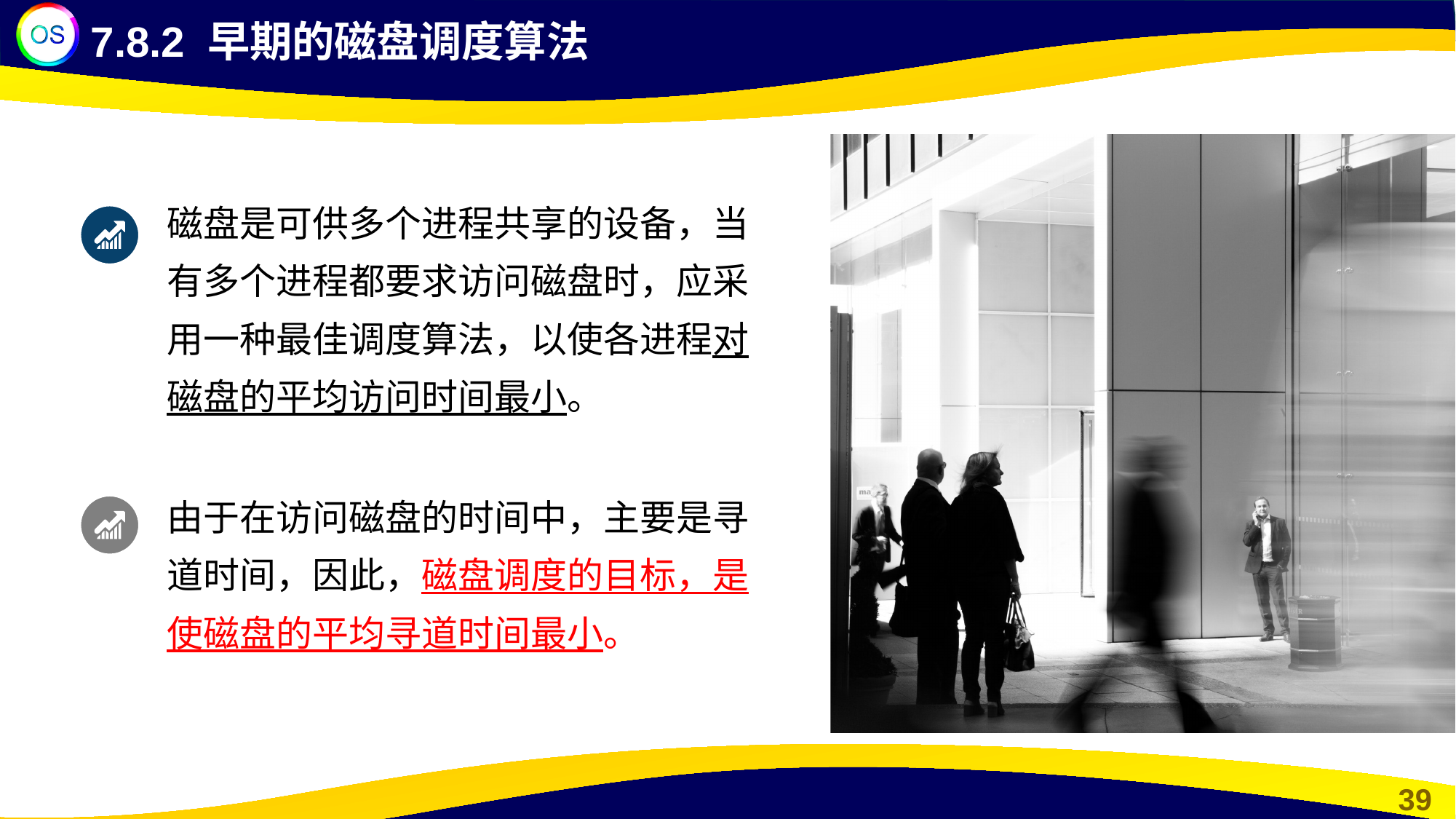

7.8.2 早期的磁盘调度算法

磁盘是可供多个进程共享的设备，当有多个进程都要求访问磁盘时，应采用一种最佳调度算法，以使各进程对磁盘的平均访问时间最小。
由于在访问磁盘的时间中，主要是寻道时间，因此，磁盘调度的目标，是使磁盘的平均寻道时间最小。